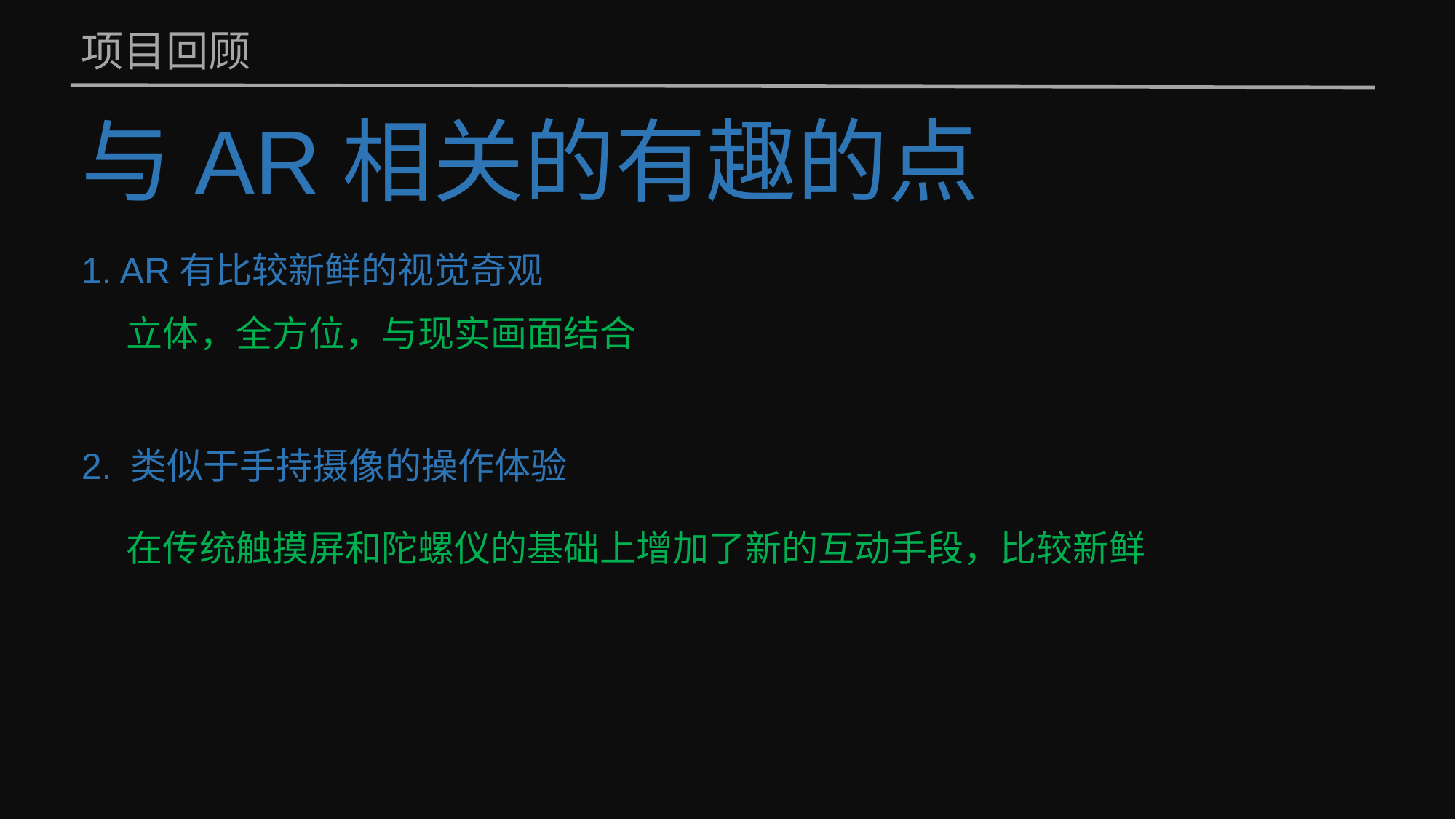

项目回顾
# 与AR相关的有趣的点
1. AR有比较新鲜的视觉奇观
立体，全方位，与现实画面结合

2. 类似于手持摄像的操作体验
在传统触摸屏和陀螺仪的基础上增加了新的互动手段，比较新鲜